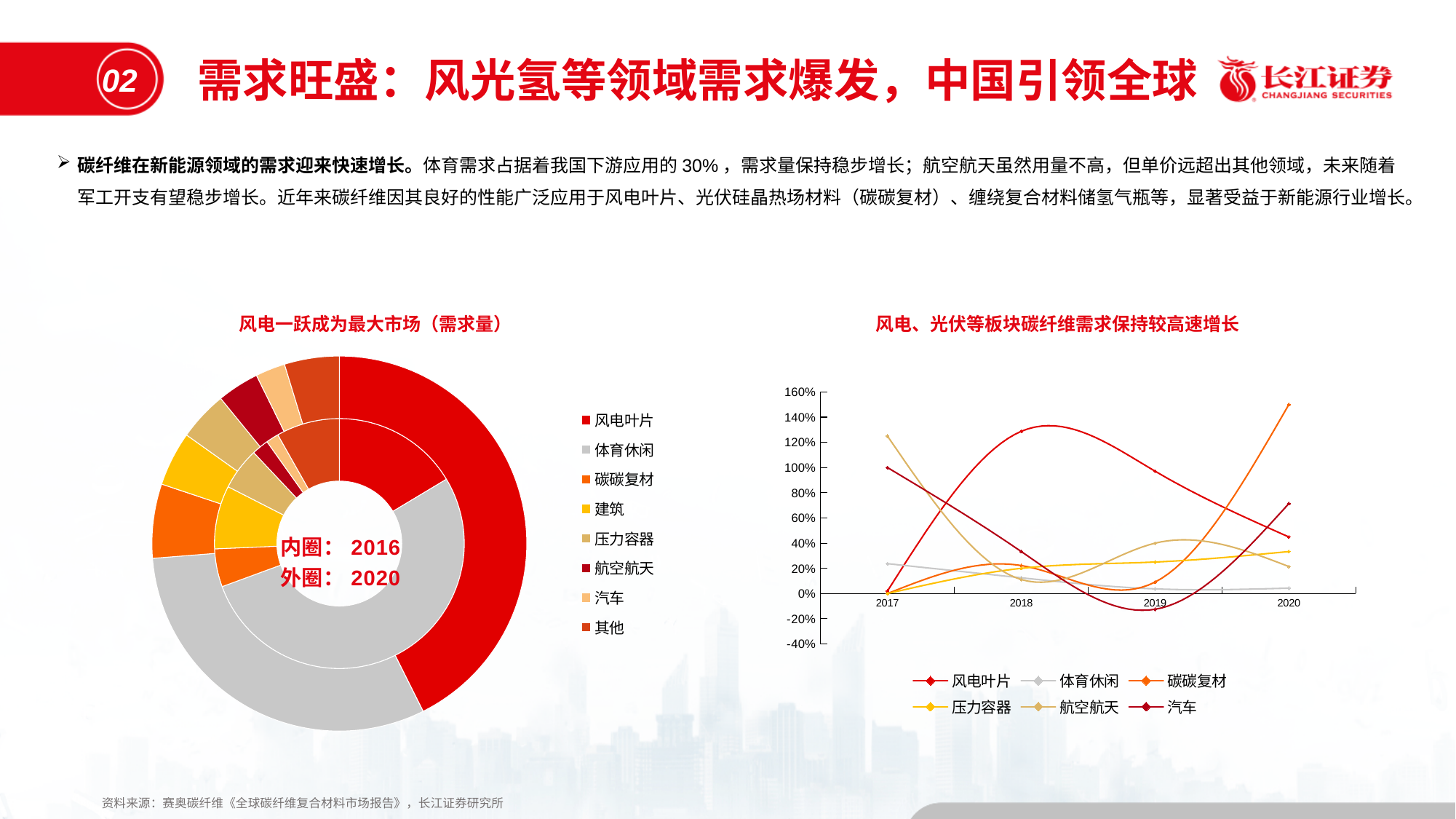

需求旺盛：风光氢等领域需求爆发，中国引领全球
02
碳纤维在新能源领域的需求迎来快速增长。体育需求占据着我国下游应用的30%，需求量保持稳步增长；航空航天虽然用量不高，但单价远超出其他领域，未来随着军工开支有望稳步增长。近年来碳纤维因其良好的性能广泛应用于风电叶片、光伏硅晶热场材料（碳碳复材）、缠绕复合材料储氢气瓶等，显著受益于新能源行业增长。
风电、光伏等板块碳纤维需求保持较高速增长
风电一跃成为最大市场（需求量）

### Chart

| Category | 2016 | 2020 |
|---|---|---|
| 风电叶片 | 3000.0 | 20000.0 |
| 体育休闲 | 9700.0 | 14600.0 |
| 碳碳复材 | 900.0 | 3000.0 |
| 建筑 | 1500.0 | 2200.0 |
| 压力容器 | 1000.0 | 2000.0 |
| 航空航天 | 400.0 | 1700.0 |
| 汽车 | 300.0 | 1200.0 |
| 其他 | 1500.0 | 2220.0 |

### Chart

| Category | 风电叶片 | 体育休闲 | 碳碳复材 | 压力容器 | 航空航天 | 汽车 |
|---|---|---|---|---|---|---|
| 2017 | 0.02 | 0.237113402061856 | 0.0 | 0.0 | 1.25 | 1.0 |
| 2018 | 1.28758169934641 | 0.125 | 0.222222222222222 | 0.2 | 0.111111111111111 | 0.333333333333333 |
| 2019 | 0.971428571428572 | 0.037037037037037 | 0.0909090909090908 | 0.25 | 0.4 | -0.125 |
| 2020 | 0.449275362318841 | 0.0428571428571429 | 1.5 | 0.333333333333333 | 0.214285714285714 | 0.714285714285714 |
资料来源：赛奥碳纤维《全球碳纤维复合材料市场报告》，长江证券研究所